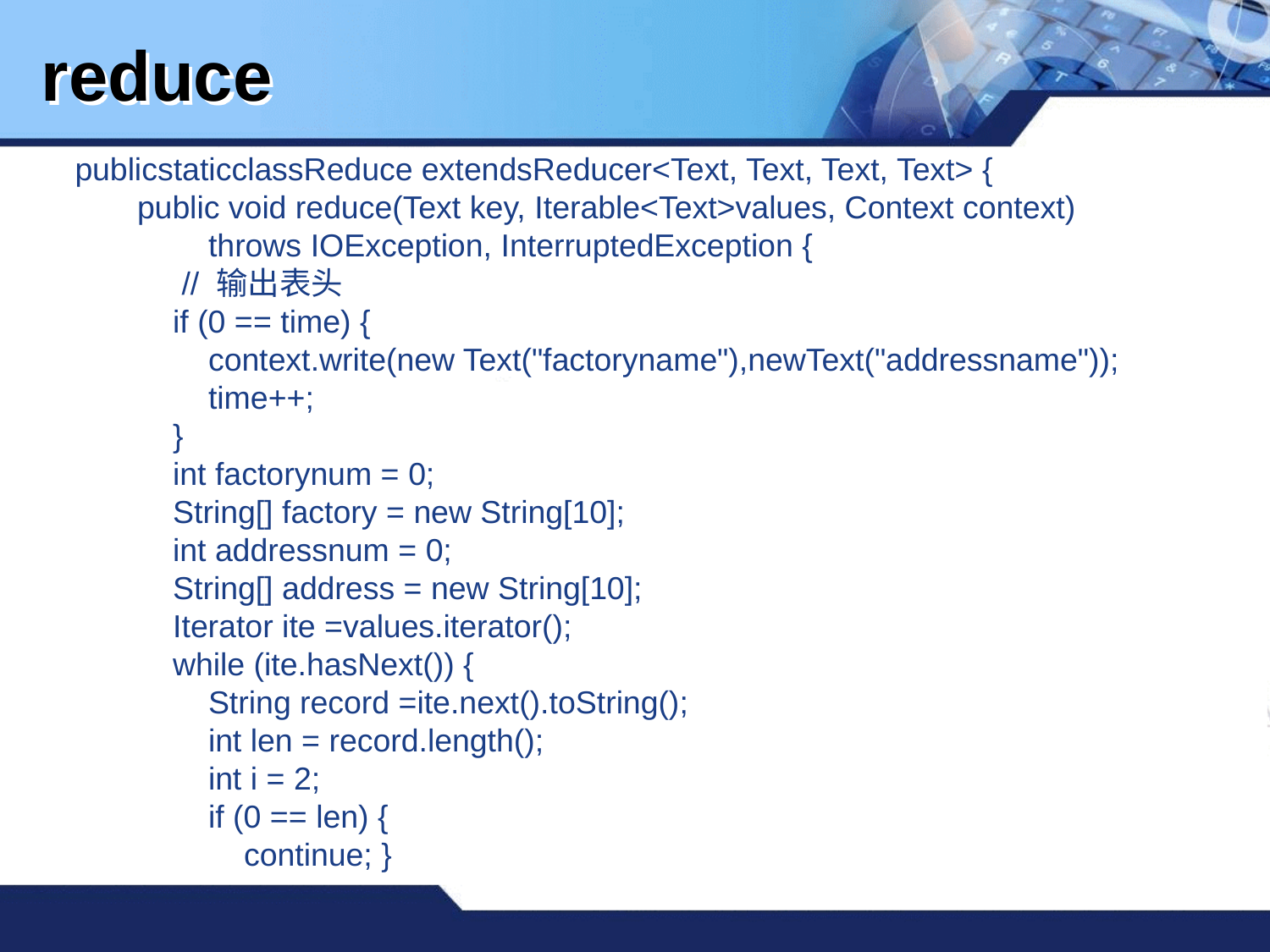

# reduce
 publicstaticclassReduce extendsReducer<Text, Text, Text, Text> {
        public void reduce(Text key, Iterable<Text>values, Context context)
                throws IOException, InterruptedException {
             // 输出表头
            if (0 == time) {
                context.write(new Text("factoryname"),newText("addressname"));
                time++;
            }
            int factorynum = 0;
            String[] factory = new String[10];
            int addressnum = 0;
            String[] address = new String[10];
            Iterator ite =values.iterator();
            while (ite.hasNext()) {
                String record =ite.next().toString();
                int len = record.length();
                int i = 2;
                if (0 == len) {
                    continue; }